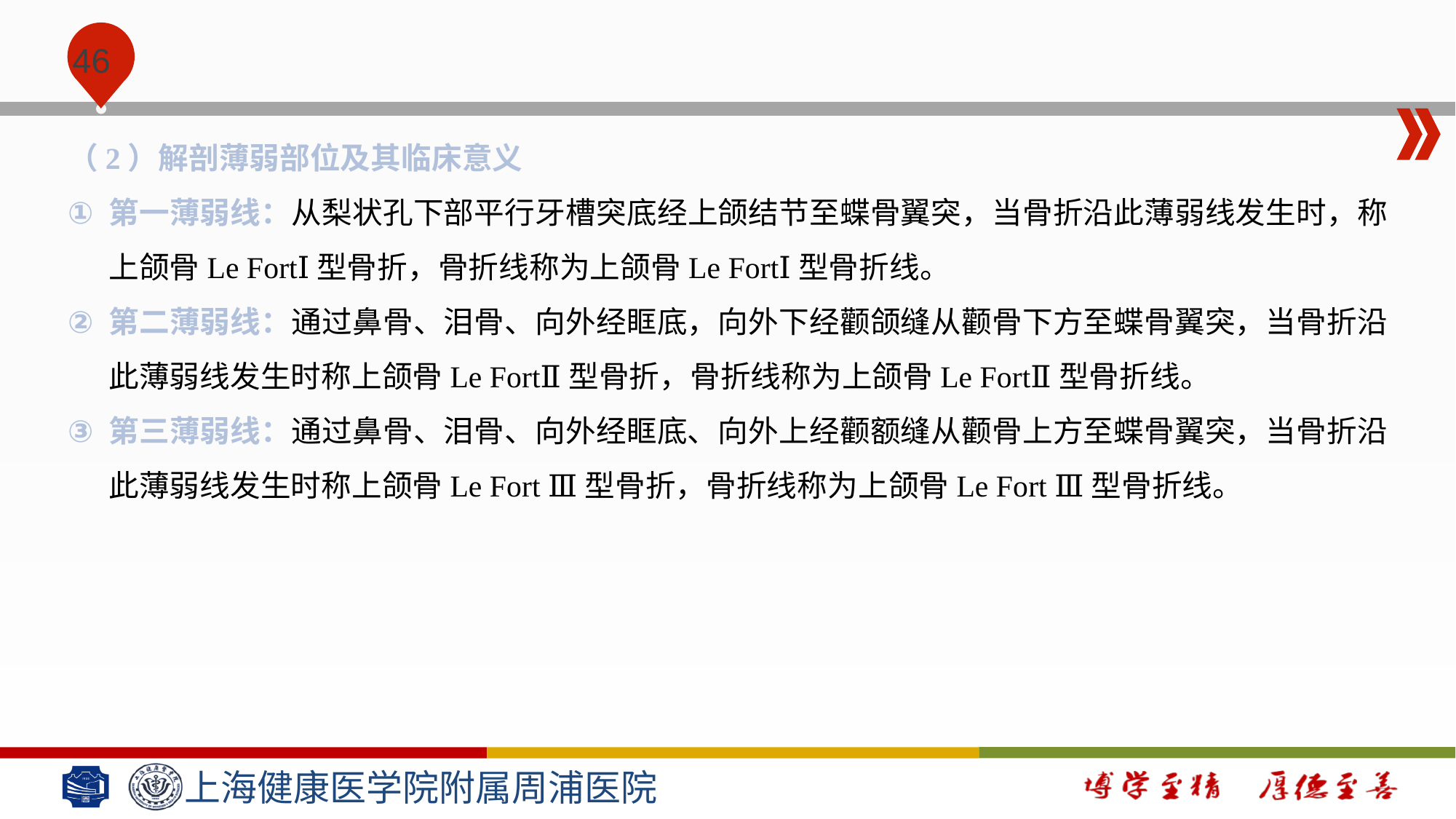

#
（2）解剖薄弱部位及其临床意义
第一薄弱线：从梨状孔下部平行牙槽突底经上颌结节至蝶骨翼突，当骨折沿此薄弱线发生时，称上颌骨Le FortⅠ型骨折，骨折线称为上颌骨Le FortⅠ型骨折线。
第二薄弱线：通过鼻骨、泪骨、向外经眶底，向外下经颧颌缝从颧骨下方至蝶骨翼突，当骨折沿此薄弱线发生时称上颌骨Le FortⅡ型骨折，骨折线称为上颌骨Le FortⅡ型骨折线。
第三薄弱线：通过鼻骨、泪骨、向外经眶底、向外上经颧额缝从颧骨上方至蝶骨翼突，当骨折沿此薄弱线发生时称上颌骨Le Fort Ⅲ型骨折，骨折线称为上颌骨Le Fort Ⅲ型骨折线。